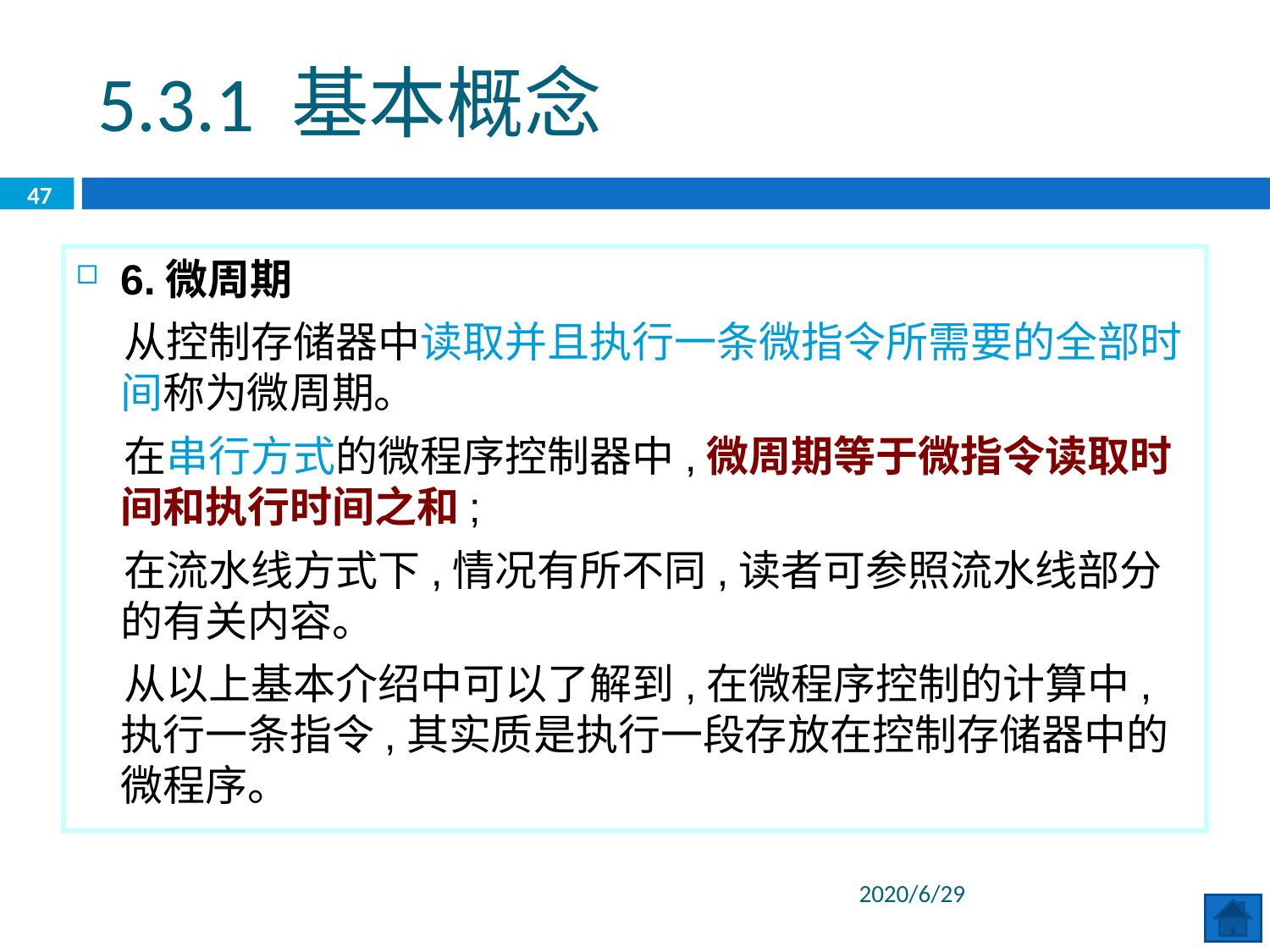

5.3.1 基本概念
47
6.微周期
    从控制存储器中读取并且执行一条微指令所需要的全部时间称为微周期。
    在串行方式的微程序控制器中,微周期等于微指令读取时间和执行时间之和;
    在流水线方式下,情况有所不同,读者可参照流水线部分的有关内容。
    从以上基本介绍中可以了解到,在微程序控制的计算中,执行一条指令,其实质是执行一段存放在控制存储器中的微程序。
2020/6/29